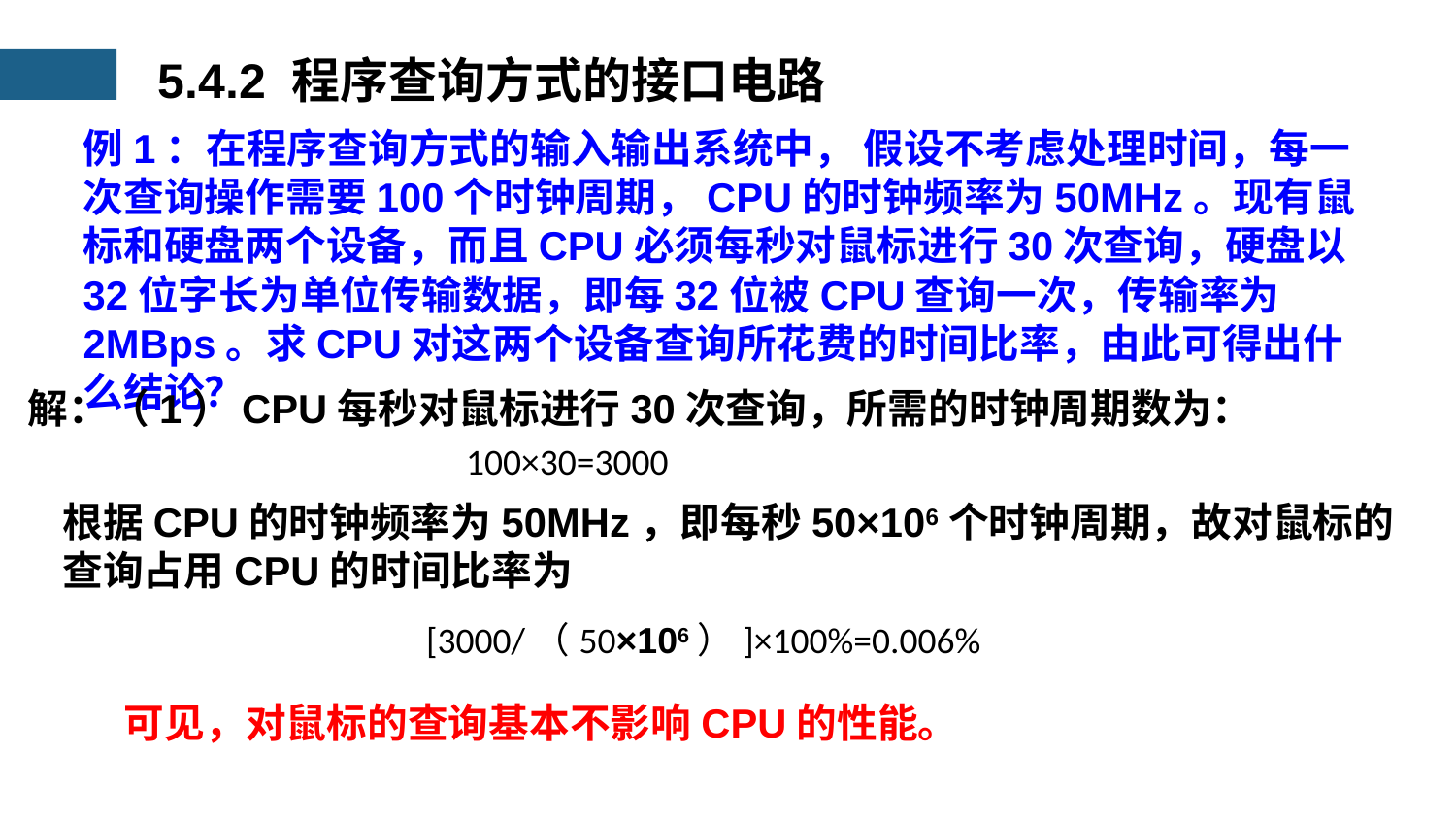

5.4.2 程序查询方式的接口电路
例1：在程序查询方式的输入输出系统中， 假设不考虑处理时间，每一次查询操作需要100个时钟周期，CPU的时钟频率为50MHz。现有鼠标和硬盘两个设备，而且CPU必须每秒对鼠标进行30次查询，硬盘以32位字长为单位传输数据，即每32位被CPU查询一次，传输率为2MBps。求CPU对这两个设备查询所花费的时间比率，由此可得出什么结论？
解：（1）CPU每秒对鼠标进行30次查询，所需的时钟周期数为：
100×30=3000
根据CPU的时钟频率为50MHz，即每秒50×106个时钟周期，故对鼠标的查询占用CPU的时间比率为
[3000/（50×106）]×100%=0.006%
可见，对鼠标的查询基本不影响CPU的性能。